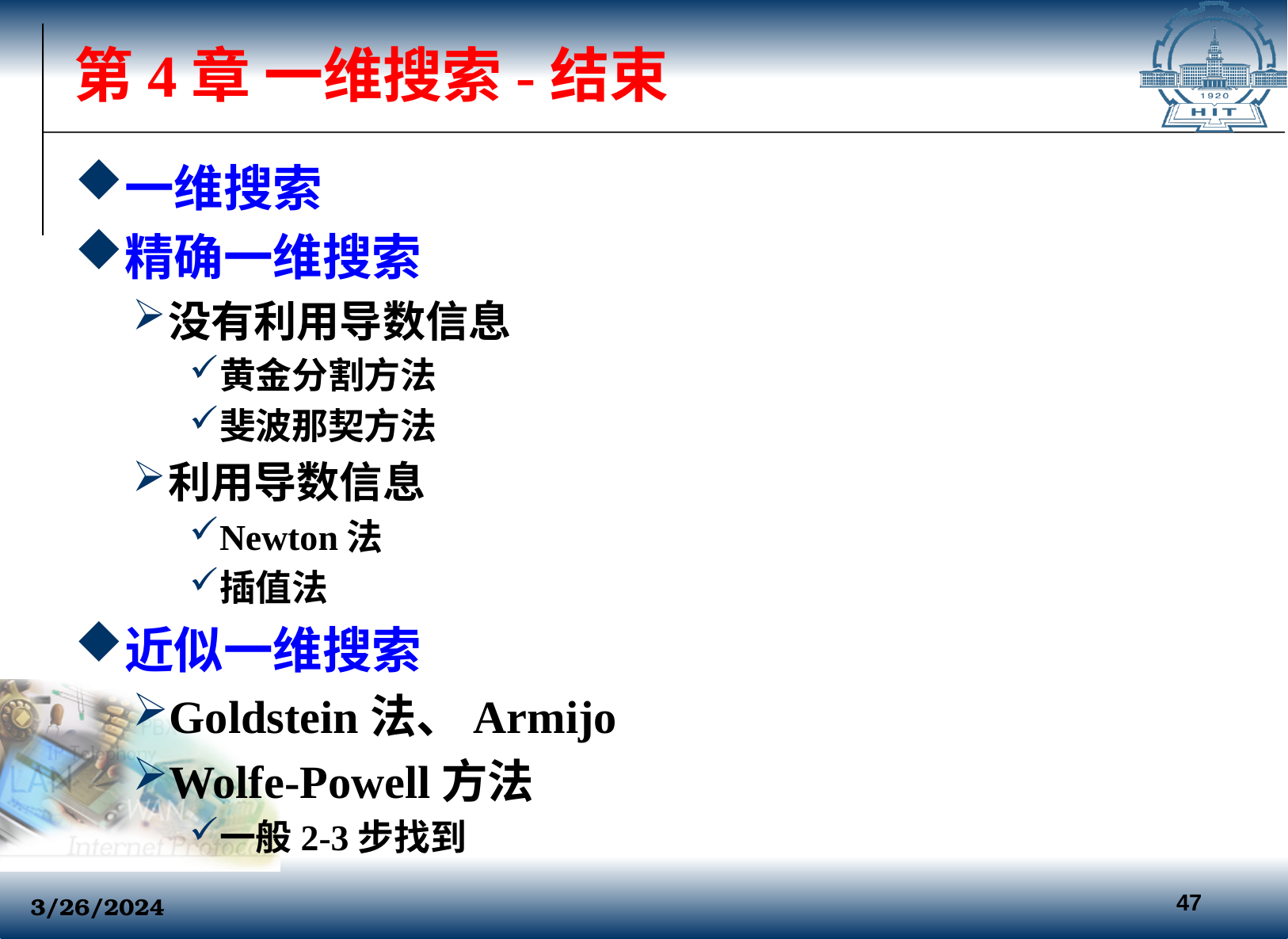

# 第4章 一维搜索-结束
一维搜索
精确一维搜索
没有利用导数信息
黄金分割方法
斐波那契方法
利用导数信息
Newton法
插值法
近似一维搜索
Goldstein法、Armijo
Wolfe-Powell方法
一般2-3步找到